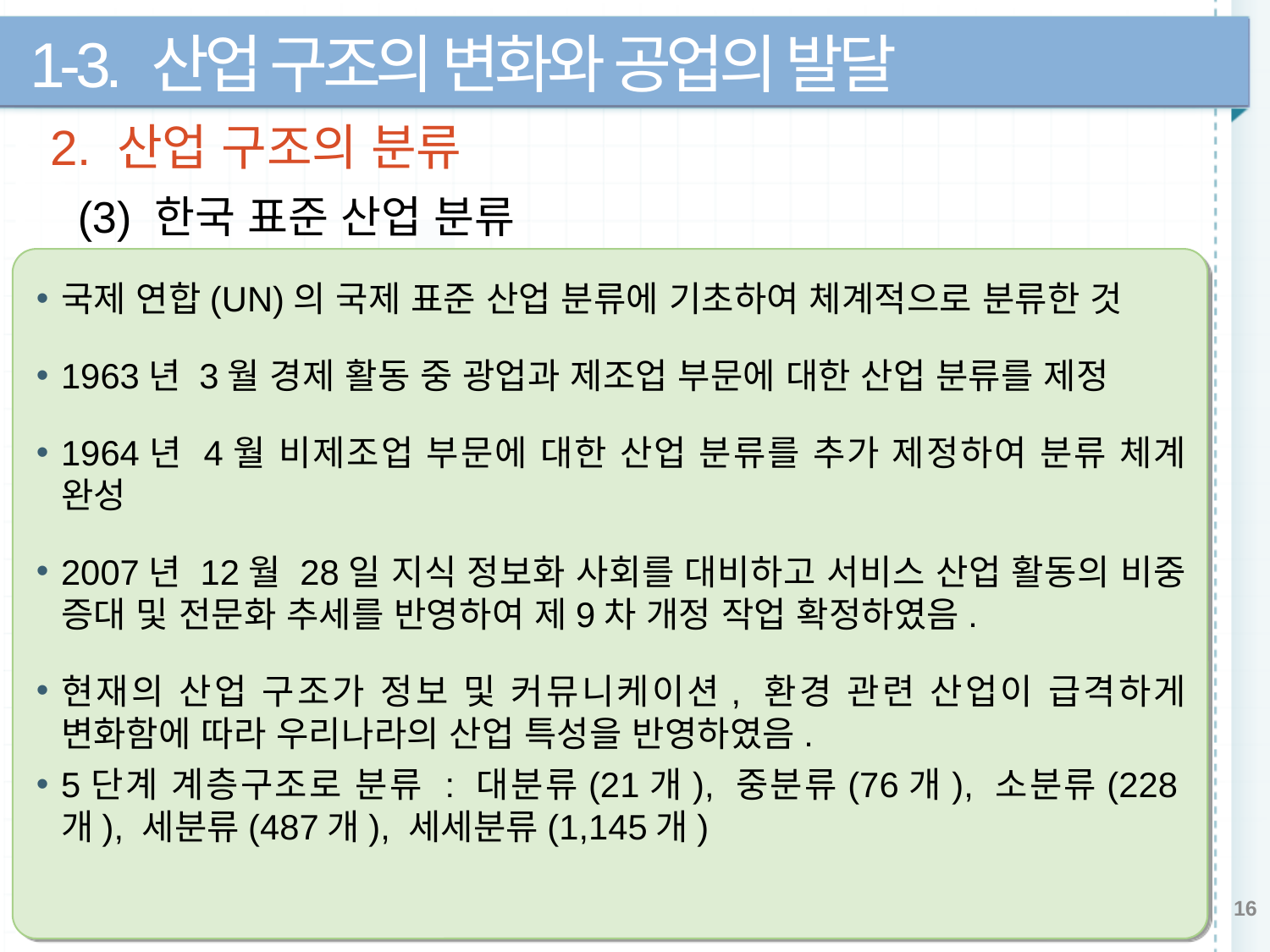

1-3. 산업 구조의 변화와 공업의 발달
2. 산업 구조의 분류
(3) 한국 표준 산업 분류

국제 연합(UN)의 국제 표준 산업 분류에 기초하여 체계적으로 분류한 것

1963년 3월 경제 활동 중 광업과 제조업 부문에 대한 산업 분류를 제정

1964년 4월 비제조업 부문에 대한 산업 분류를 추가 제정하여 분류 체계 완성

2007년 12월 28일 지식 정보화 사회를 대비하고 서비스 산업 활동의 비중 증대 및 전문화 추세를 반영하여 제9차 개정 작업 확정하였음.

현재의 산업 구조가 정보 및 커뮤니케이션, 환경 관련 산업이 급격하게 변화함에 따라 우리나라의 산업 특성을 반영하였음.
5단계 계층구조로 분류 : 대분류(21개), 중분류(76개), 소분류(228개), 세분류(487개), 세세분류(1,145개)
16